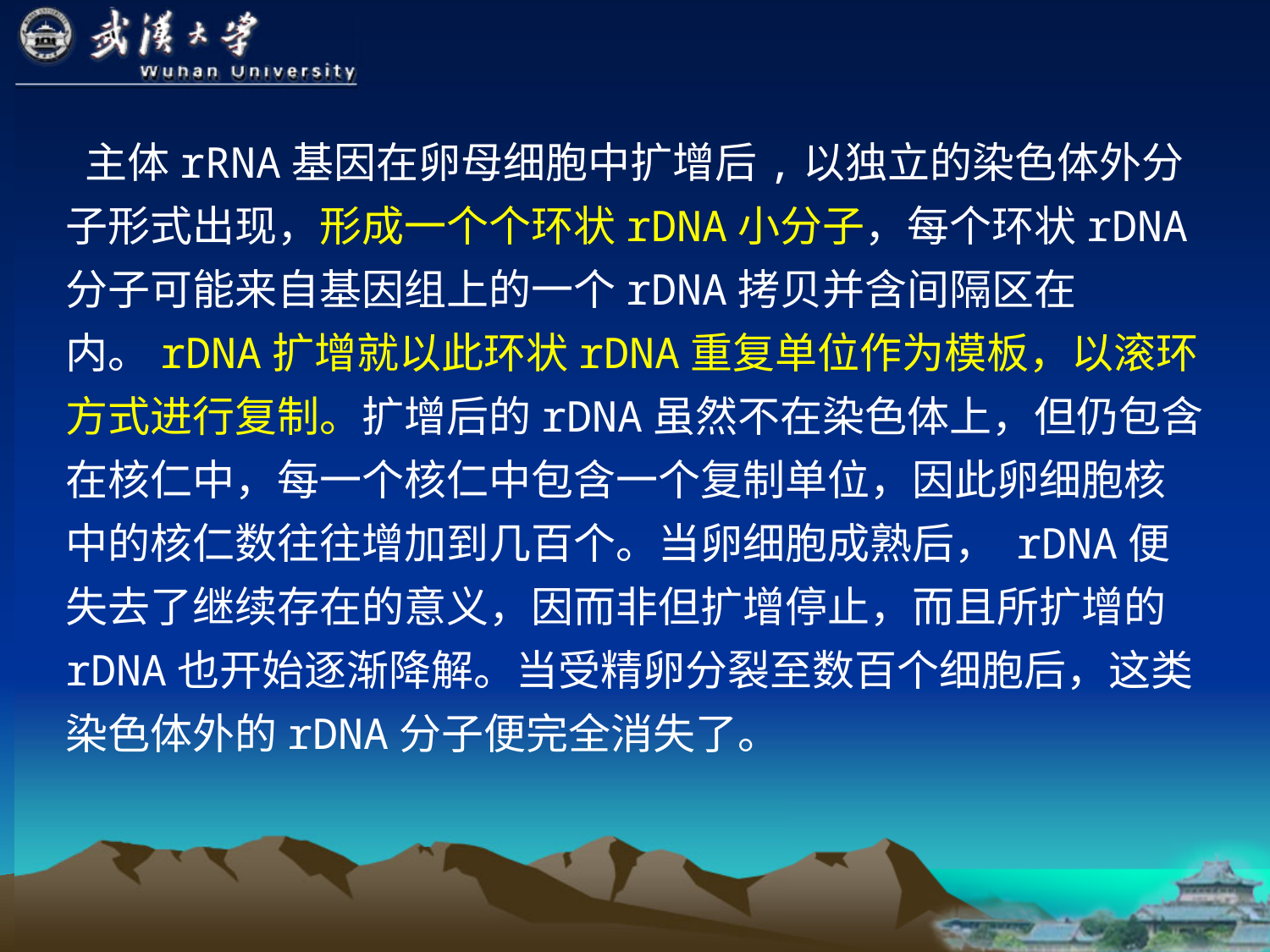

主体rRNA基因在卵母细胞中扩增后,以独立的染色体外分子形式出现，形成一个个环状rDNA小分子，每个环状rDNA分子可能来自基因组上的一个rDNA拷贝并含间隔区在内。rDNA扩增就以此环状rDNA重复单位作为模板，以滚环方式进行复制。扩增后的rDNA虽然不在染色体上，但仍包含在核仁中，每一个核仁中包含一个复制单位，因此卵细胞核中的核仁数往往增加到几百个。当卵细胞成熟后， rDNA便失去了继续存在的意义，因而非但扩增停止，而且所扩增的rDNA也开始逐渐降解。当受精卵分裂至数百个细胞后，这类染色体外的rDNA分子便完全消失了。